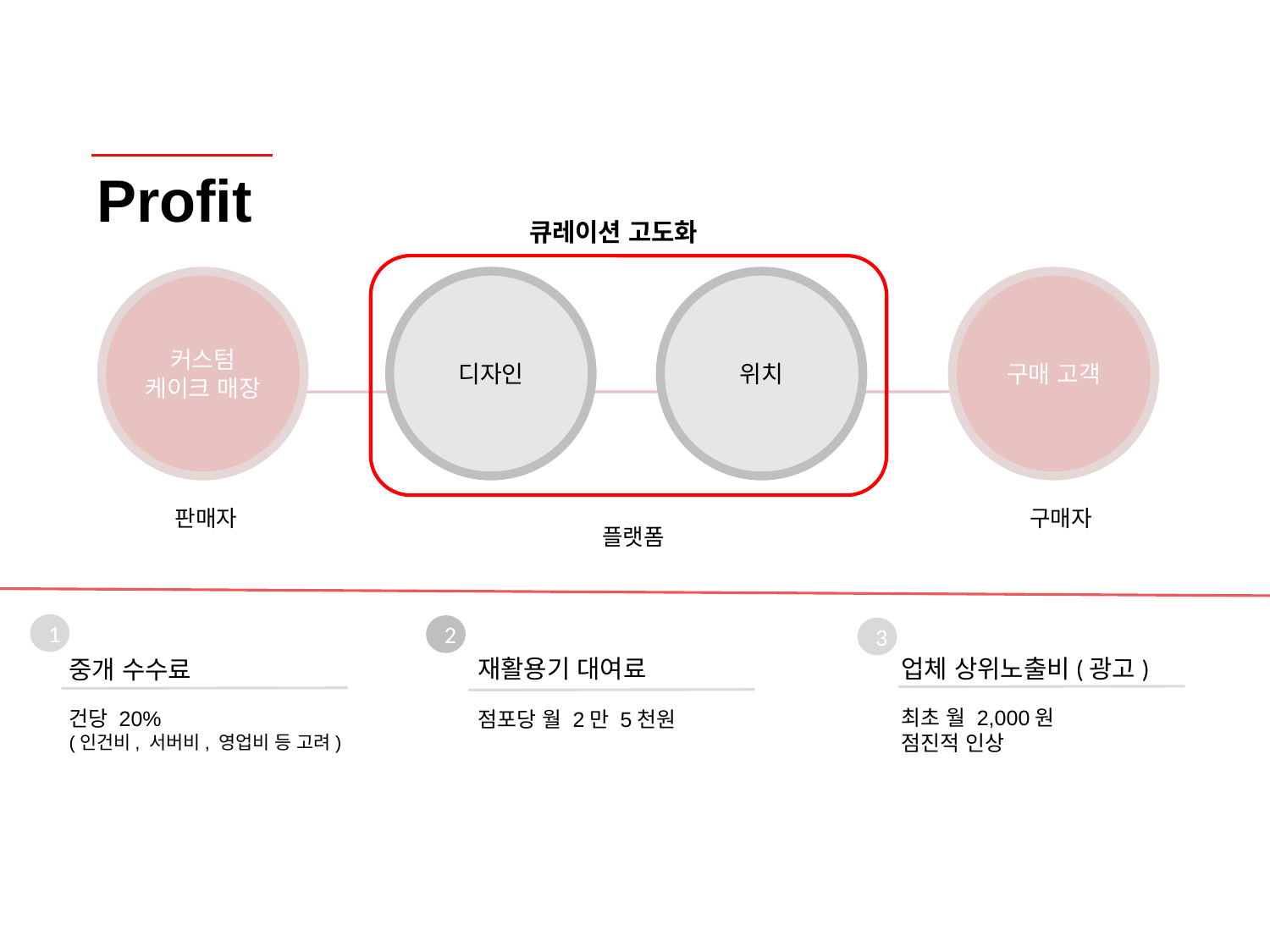

# Profit
큐레이션 고도화

커스텀 케이크 매장
디자인
위치
구매 고객
판매자
구매자
플랫폼
1
2
3
업체 상위노출비(광고)
재활용기 대여료
중개 수수료
최초 월 2,000원
점진적 인상
건당 20%
(인건비, 서버비, 영업비 등 고려)
점포당 월 2만 5천원